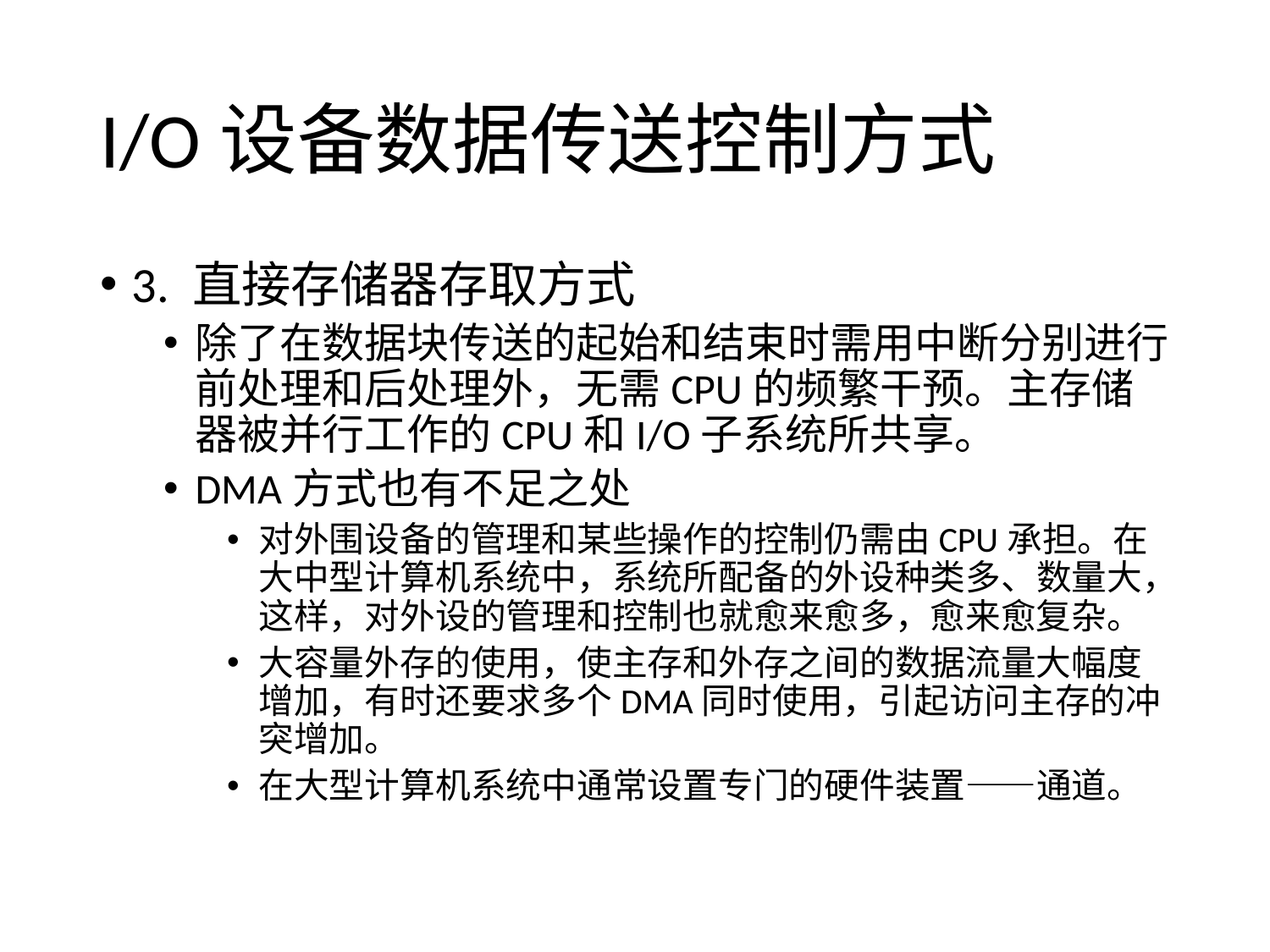

# I/O设备数据传送控制方式
3. 直接存储器存取方式
除了在数据块传送的起始和结束时需用中断分别进行前处理和后处理外，无需CPU的频繁干预。主存储器被并行工作的CPU和I/O子系统所共享。
DMA方式也有不足之处
对外围设备的管理和某些操作的控制仍需由CPU承担。在大中型计算机系统中，系统所配备的外设种类多、数量大，这样，对外设的管理和控制也就愈来愈多，愈来愈复杂。
大容量外存的使用，使主存和外存之间的数据流量大幅度增加，有时还要求多个DMA同时使用，引起访问主存的冲突增加。
在大型计算机系统中通常设置专门的硬件装置——通道。